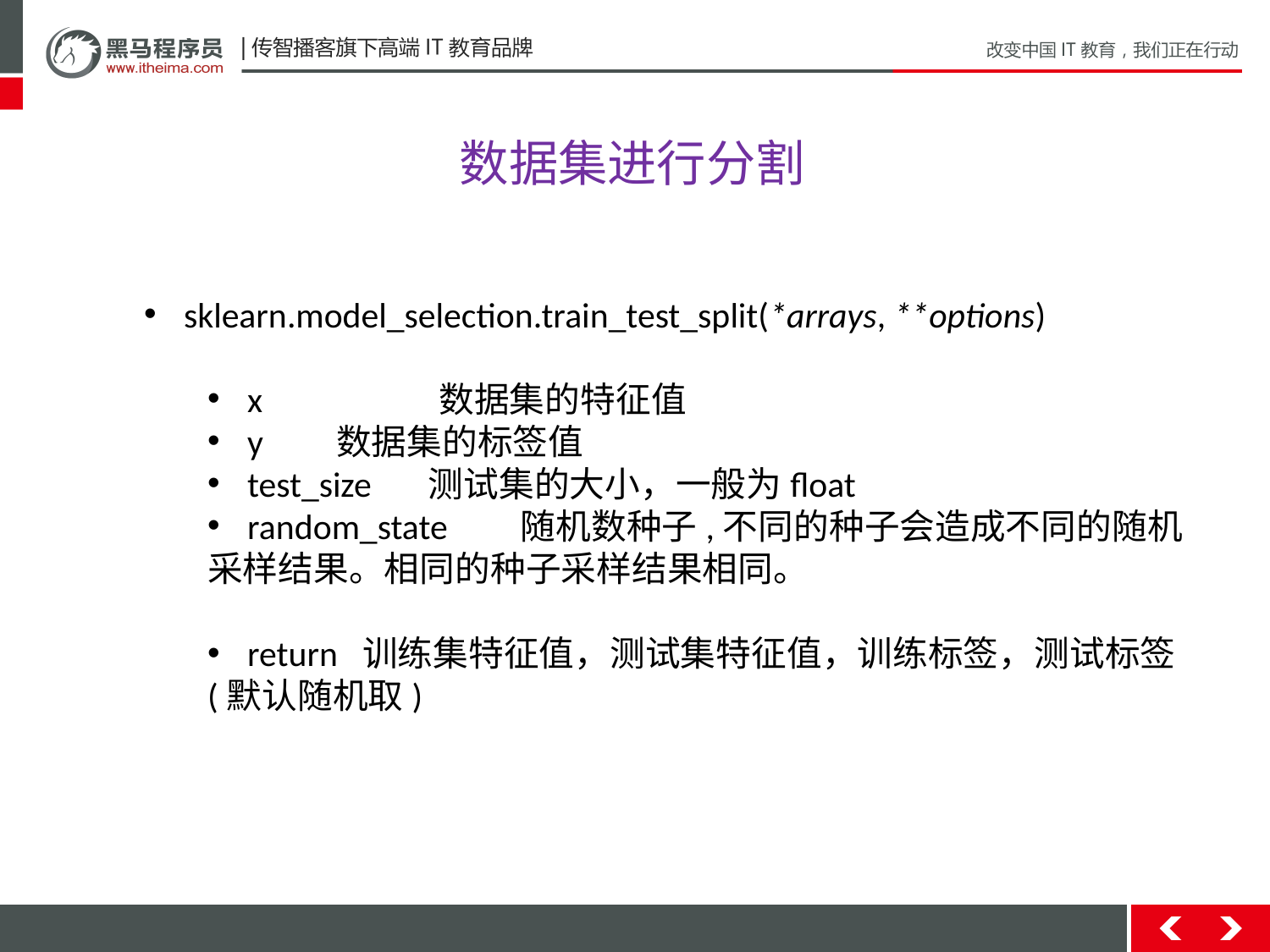

数据集进行分割
sklearn.model_selection.train_test_split(*arrays, **options)

x	       数据集的特征值
y        数据集的标签值
test_size      测试集的大小，一般为float
random_state        随机数种子,不同的种子会造成不同的随机
采样结果。相同的种子采样结果相同。

return  训练集特征值，测试集特征值，训练标签，测试标签
(默认随机取)